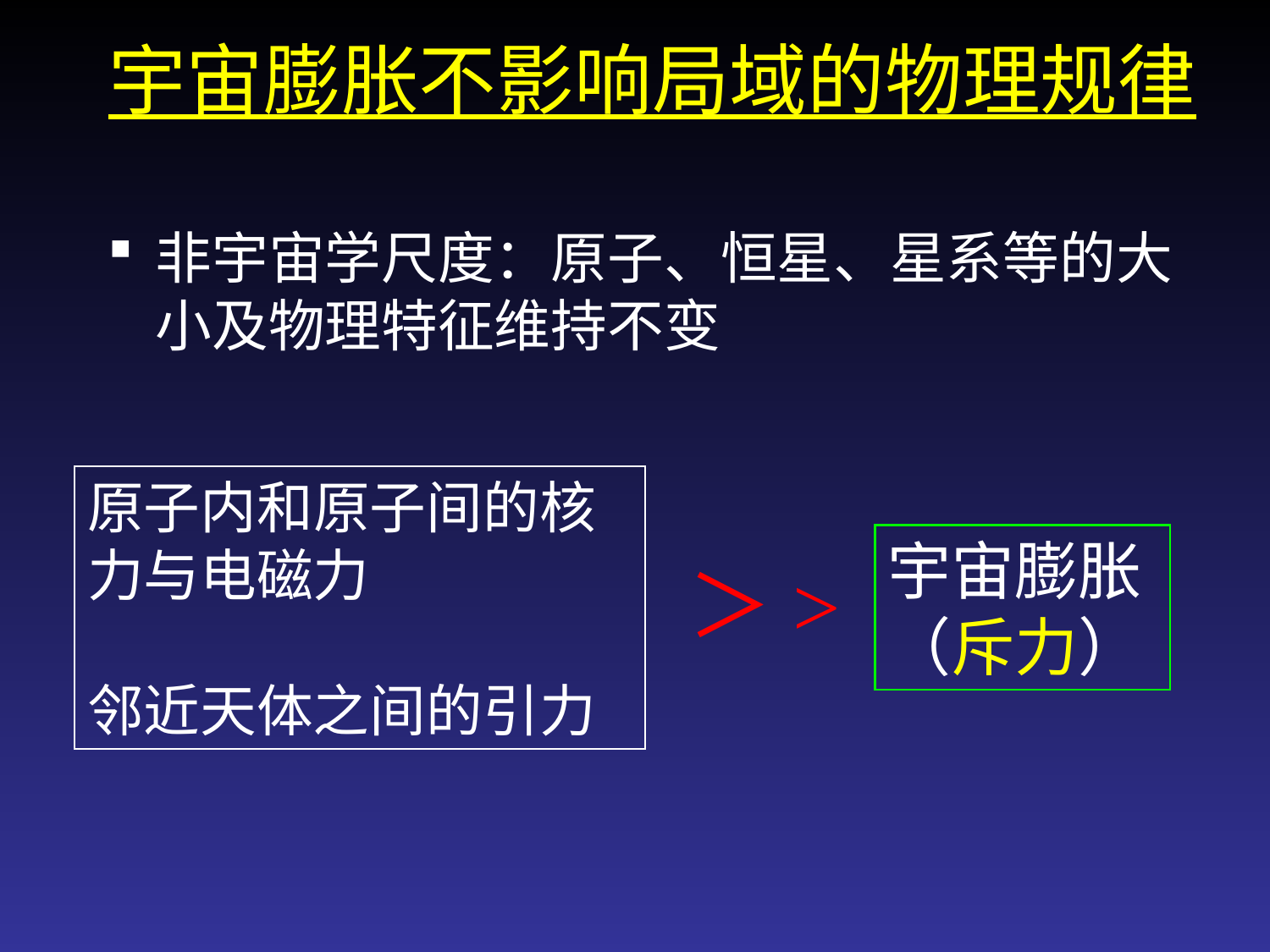

宇宙膨胀不影响局域的物理规律
非宇宙学尺度：原子、恒星、星系等的大小及物理特征维持不变
原子内和原子间的核力与电磁力

邻近天体之间的引力
宇宙膨胀（斥力）
＞>